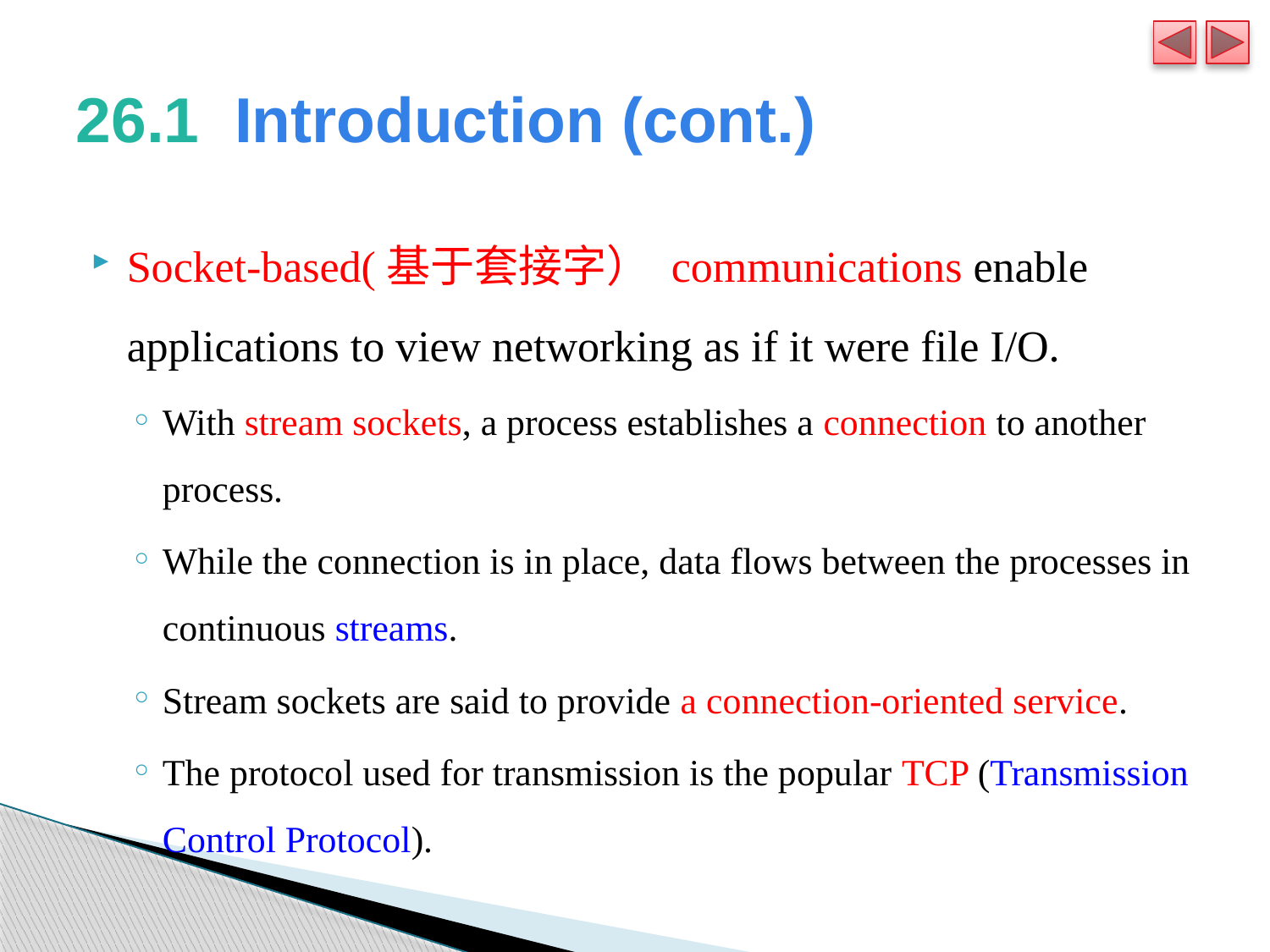

# 26.1  Introduction (cont.)
Socket-based(基于套接字） communications enable applications to view networking as if it were file I/O.
With stream sockets, a process establishes a connection to another process.
While the connection is in place, data flows between the processes in continuous streams.
Stream sockets are said to provide a connection-oriented service.
The protocol used for transmission is the popular TCP (Transmission Control Protocol).